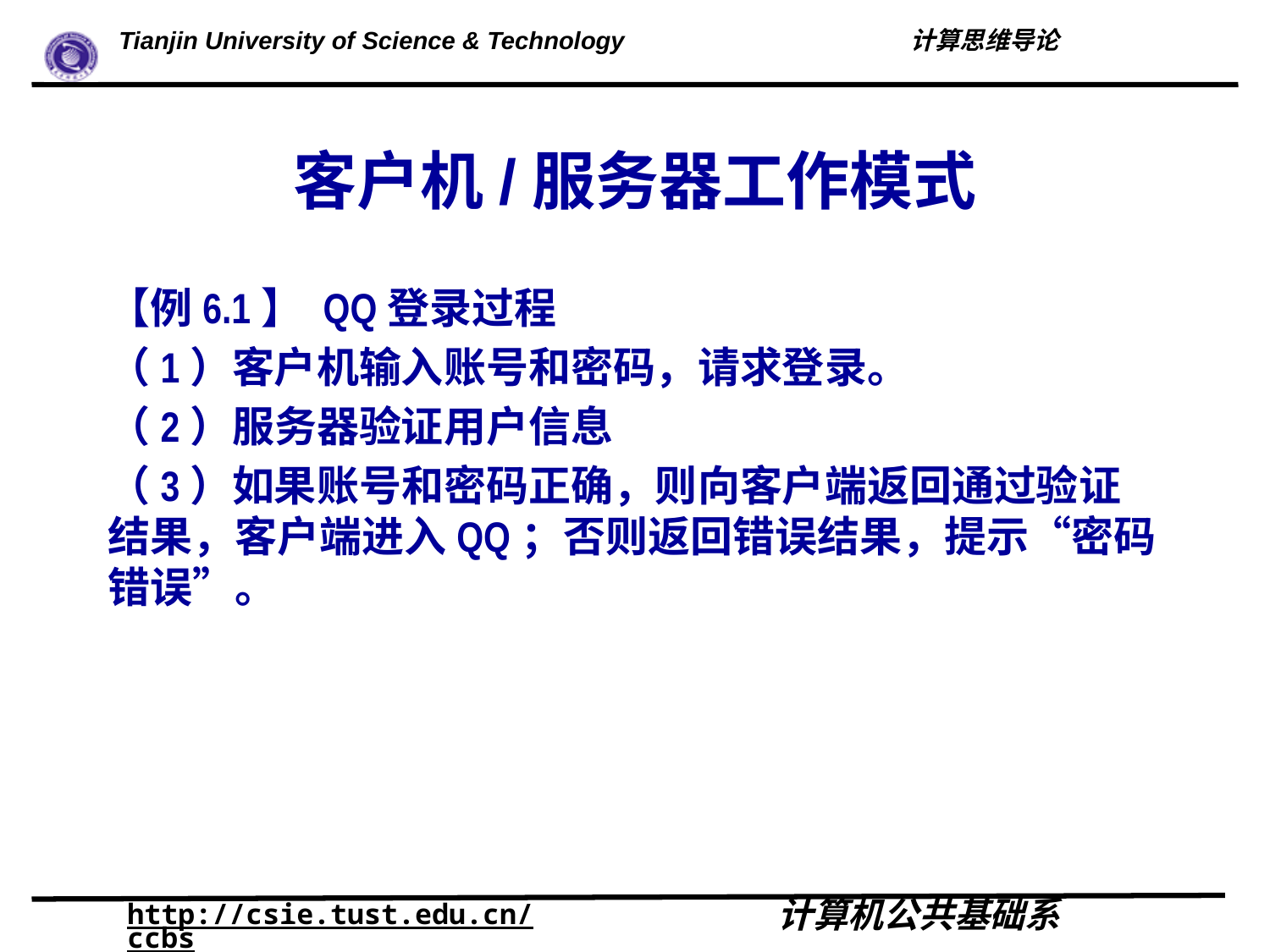

# 客户机/服务器工作模式
【例6.1】 QQ登录过程
（1）客户机输入账号和密码，请求登录。
（2）服务器验证用户信息
（3）如果账号和密码正确，则向客户端返回通过验证结果，客户端进入QQ；否则返回错误结果，提示“密码错误”。